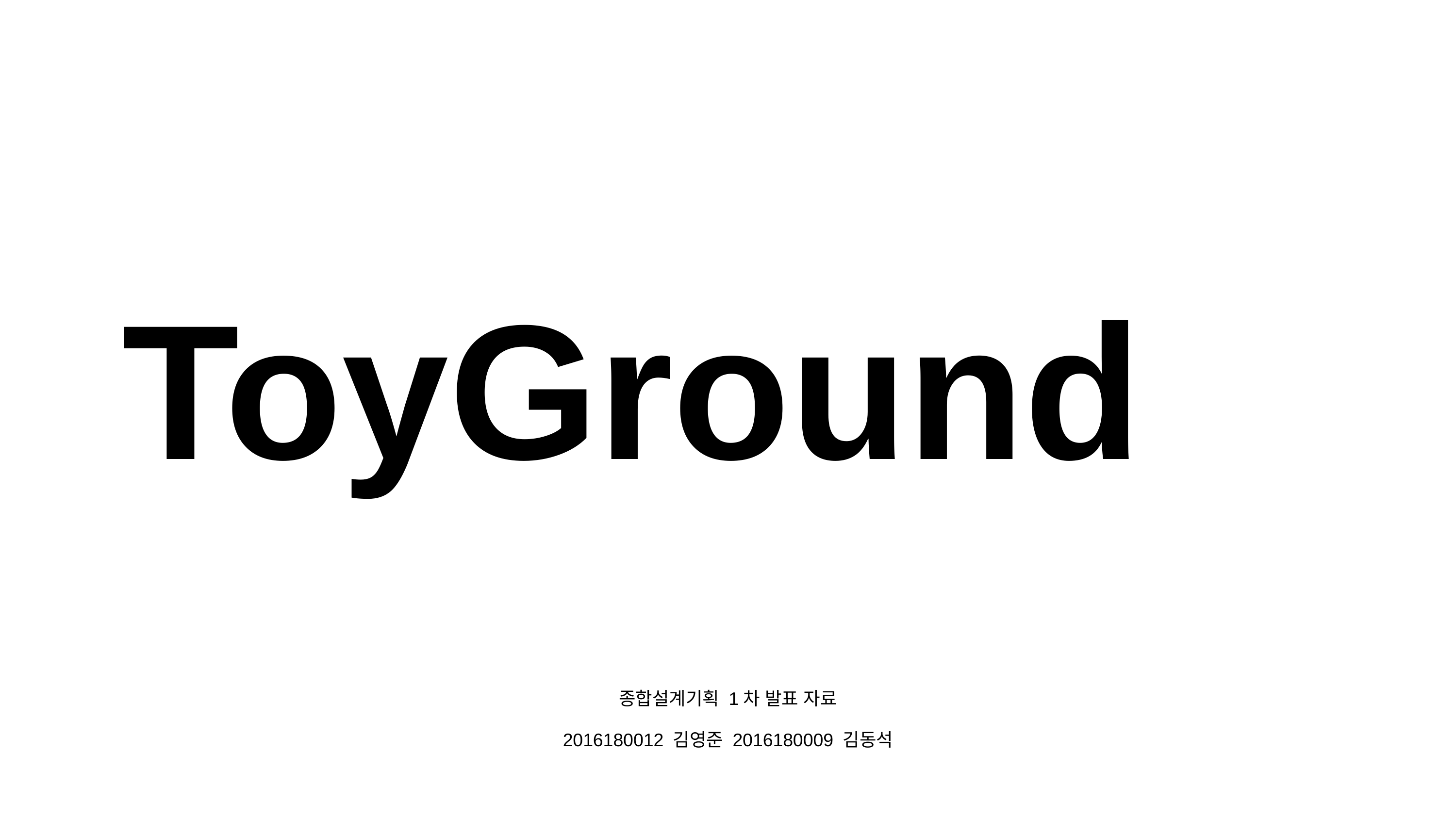

ToyGround
종합설계기획 1차 발표 자료
2016180012 김영준 2016180009 김동석